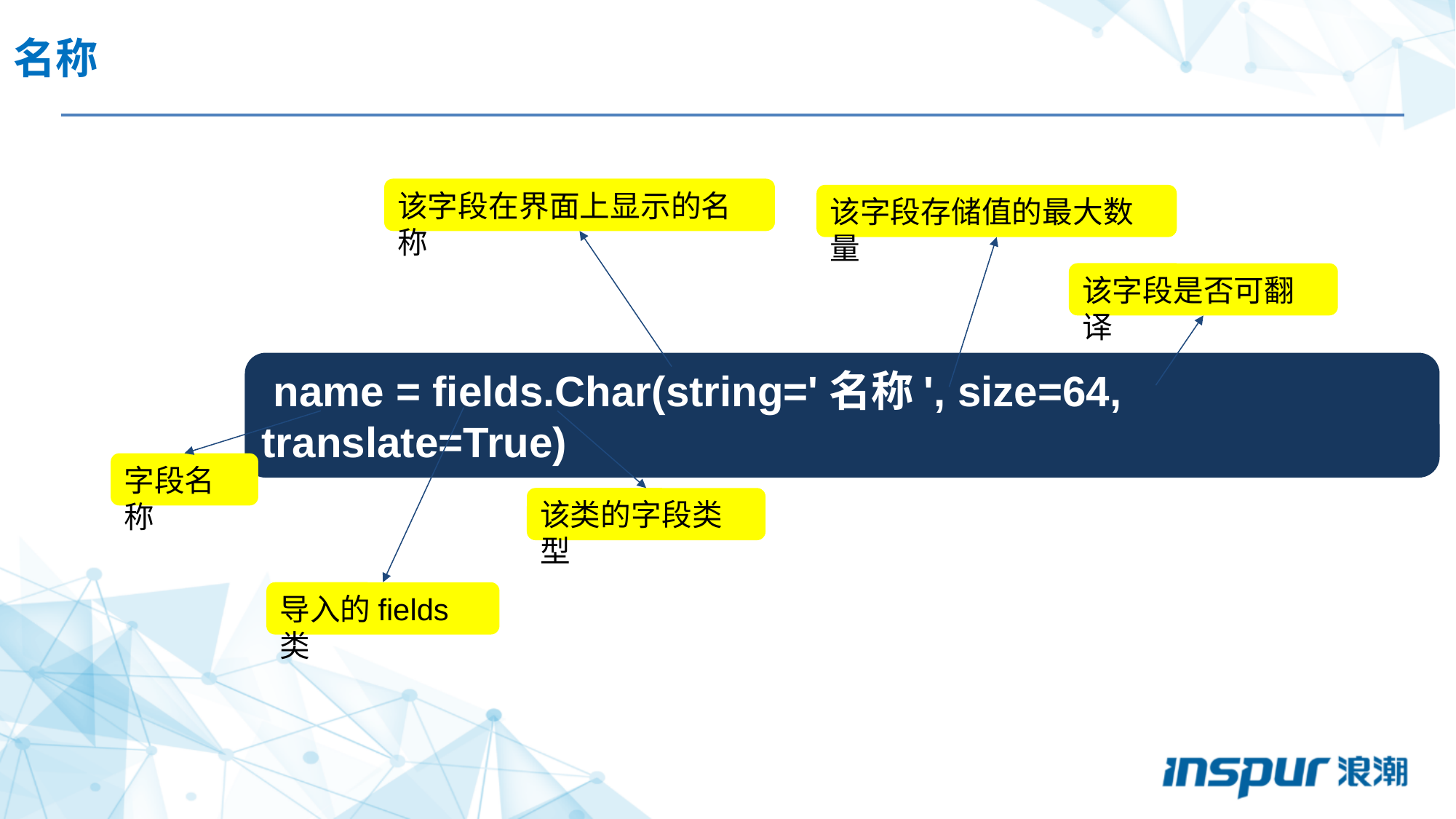

名称
该字段在界面上显示的名称
该字段存储值的最大数量
该字段是否可翻译
 name = fields.Char(string='名称', size=64, translate=True)
字段名称
该类的字段类型
导入的fields类